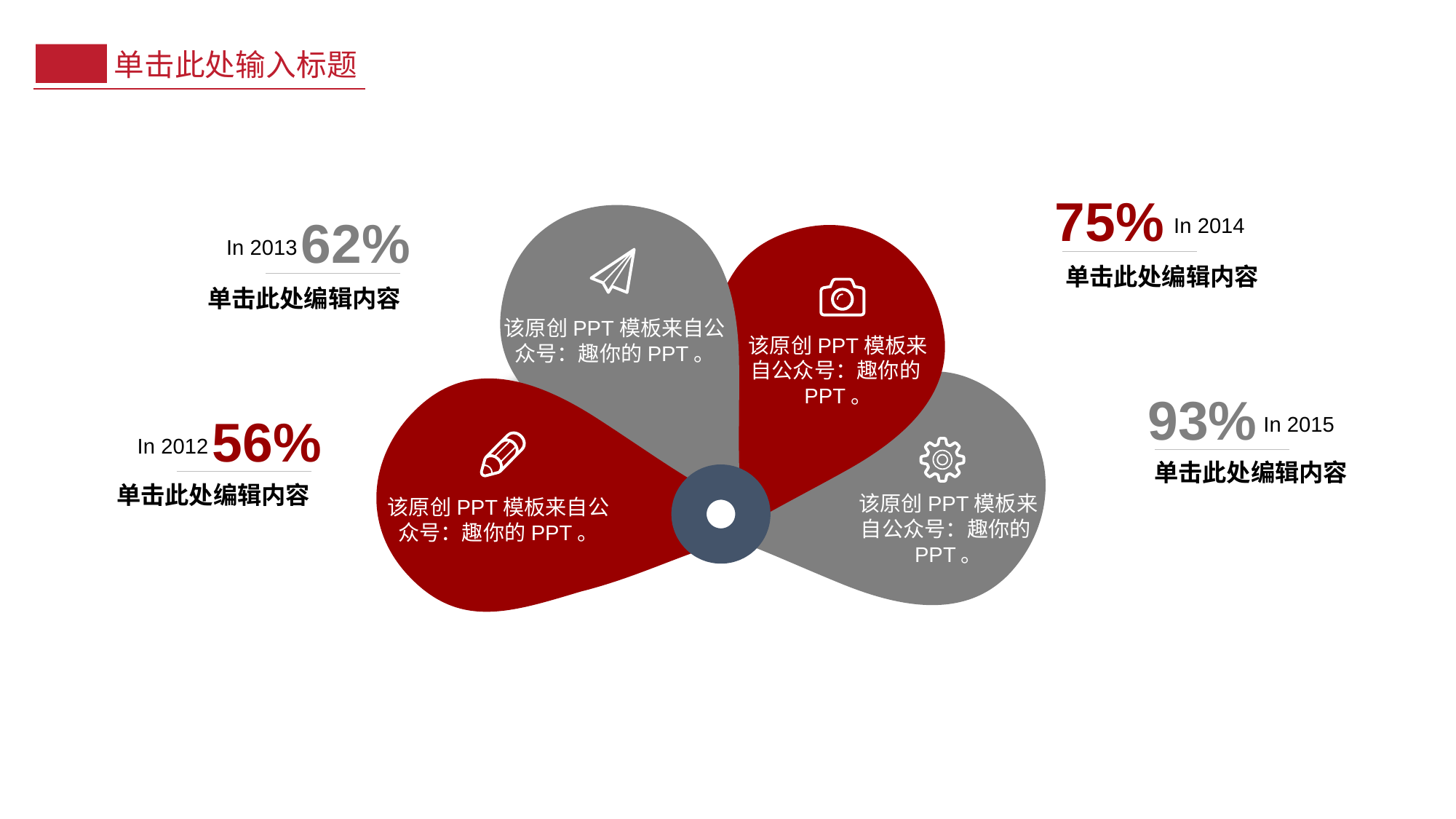

单击此处输入标题
75%
In 2014
单击此处编辑内容
62%
In 2013
单击此处编辑内容

该原创PPT模板来自公众号：趣你的PPT。
该原创PPT模板来自公众号：趣你的PPT。

93%
In 2015
单击此处编辑内容
56%
In 2012
单击此处编辑内容

该原创PPT模板来自公众号：趣你的PPT。
该原创PPT模板来自公众号：趣你的PPT。